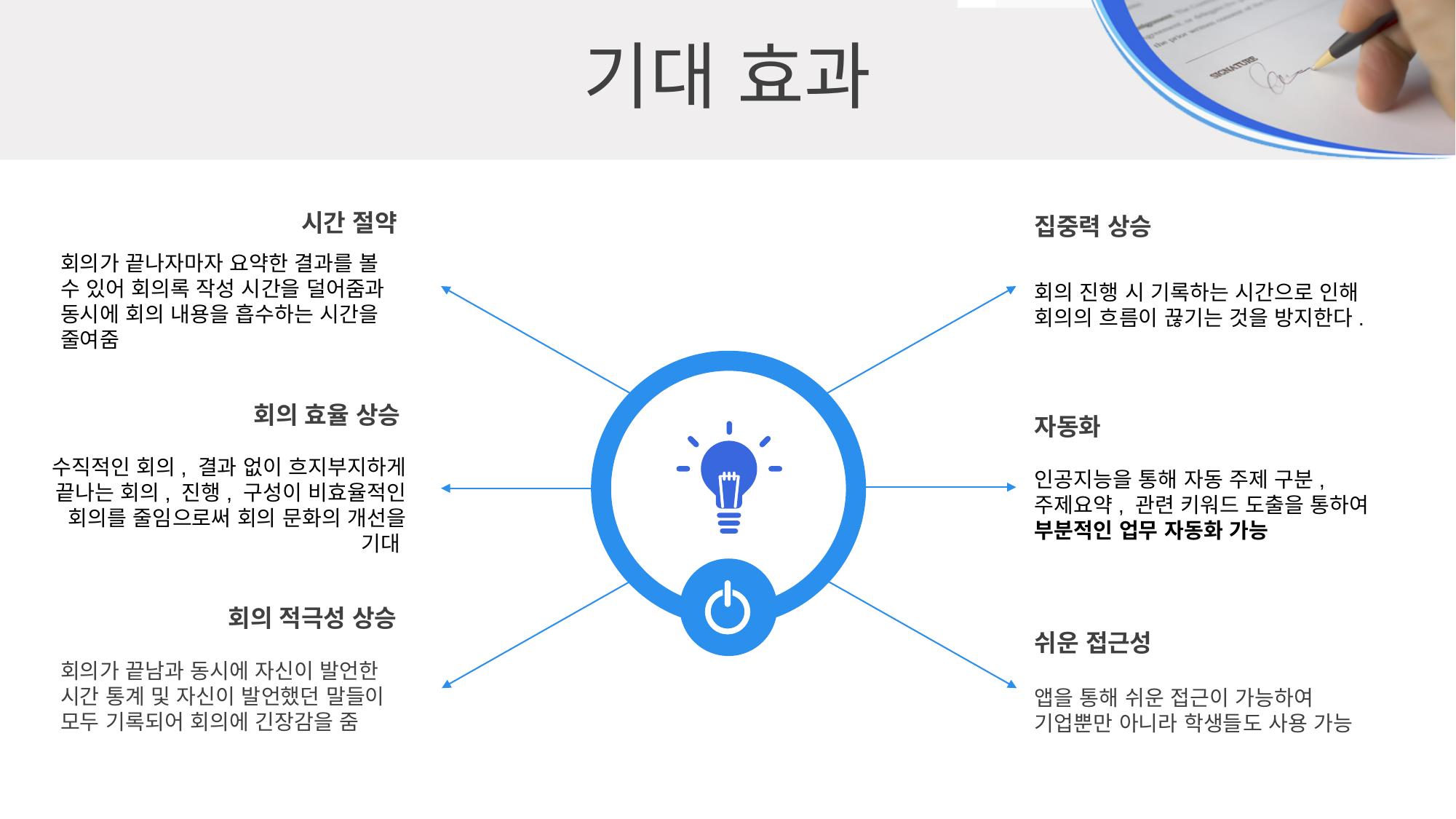

기대 효과
시간 절약
회의가 끝나자마자 요약한 결과를 볼 수 있어 회의록 작성 시간을 덜어줌과 동시에 회의 내용을 흡수하는 시간을 줄여줌
집중력 상승
회의 진행 시 기록하는 시간으로 인해 회의의 흐름이 끊기는 것을 방지한다.

회의 효율 상승
수직적인 회의, 결과 없이 흐지부지하게 끝나는 회의, 진행, 구성이 비효율적인 회의를 줄임으로써 회의 문화의 개선을 기대
자동화
인공지능을 통해 자동 주제 구분, 주제요약, 관련 키워드 도출을 통하여 부분적인 업무 자동화 가능

회의 적극성 상승
회의가 끝남과 동시에 자신이 발언한 시간 통계 및 자신이 발언했던 말들이 모두 기록되어 회의에 긴장감을 줌
쉬운 접근성
앱을 통해 쉬운 접근이 가능하여 기업뿐만 아니라 학생들도 사용 가능